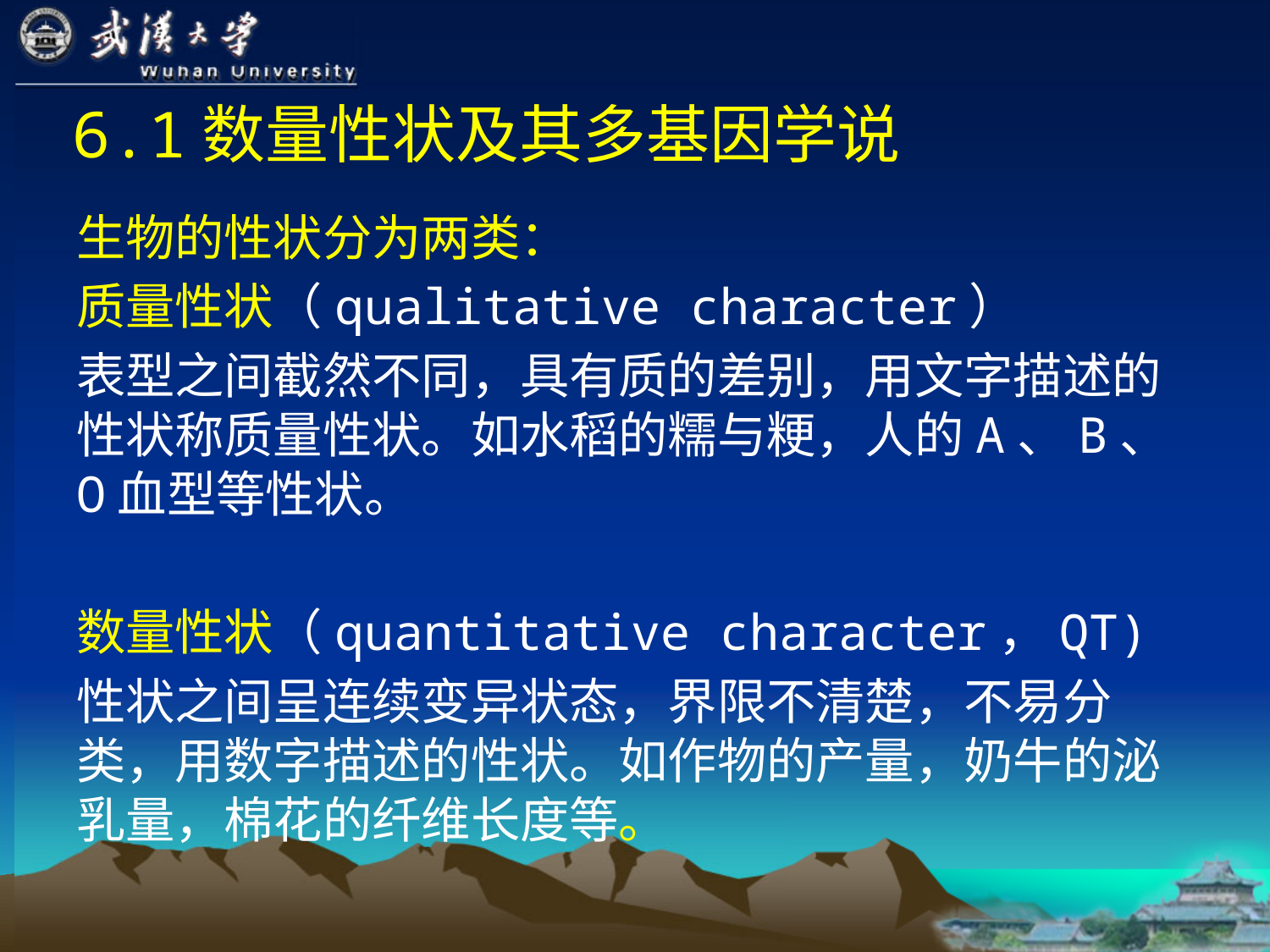

# 6.1数量性状及其多基因学说
生物的性状分为两类：
质量性状（qualitative character）
表型之间截然不同，具有质的差别，用文字描述的性状称质量性状。如水稻的糯与粳，人的A、B、O血型等性状。

数量性状（quantitative character，QT)
性状之间呈连续变异状态，界限不清楚，不易分类，用数字描述的性状。如作物的产量，奶牛的泌乳量，棉花的纤维长度等。